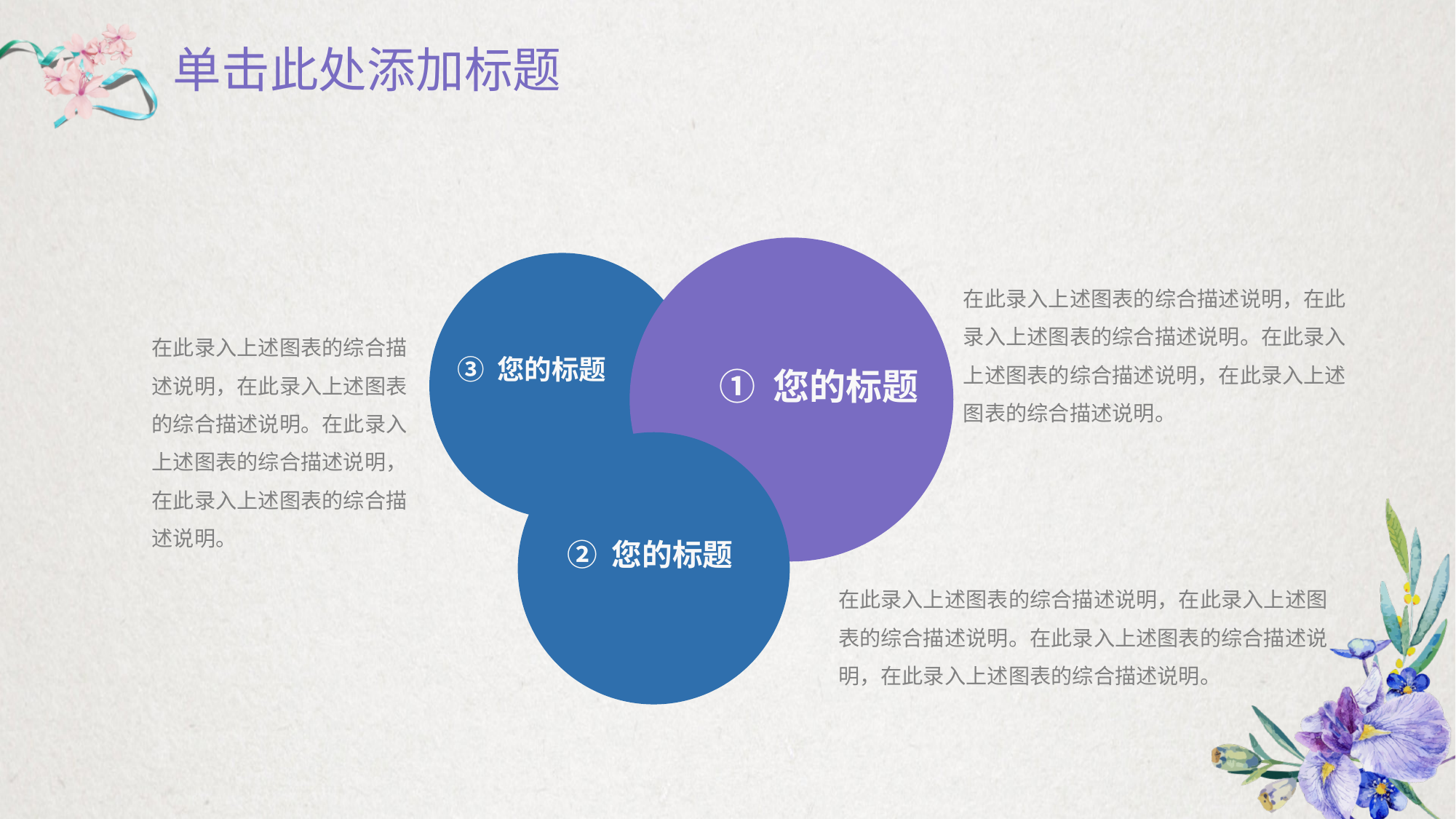

# 单击此处添加标题

③ 您的标题
① 您的标题

② 您的标题
在此录入上述图表的综合描述说明，在此录入上述图表的综合描述说明。在此录入上述图表的综合描述说明，在此录入上述图表的综合描述说明。
在此录入上述图表的综合描述说明，在此录入上述图表的综合描述说明。在此录入上述图表的综合描述说明，在此录入上述图表的综合描述说明。
在此录入上述图表的综合描述说明，在此录入上述图表的综合描述说明。在此录入上述图表的综合描述说明，在此录入上述图表的综合描述说明。